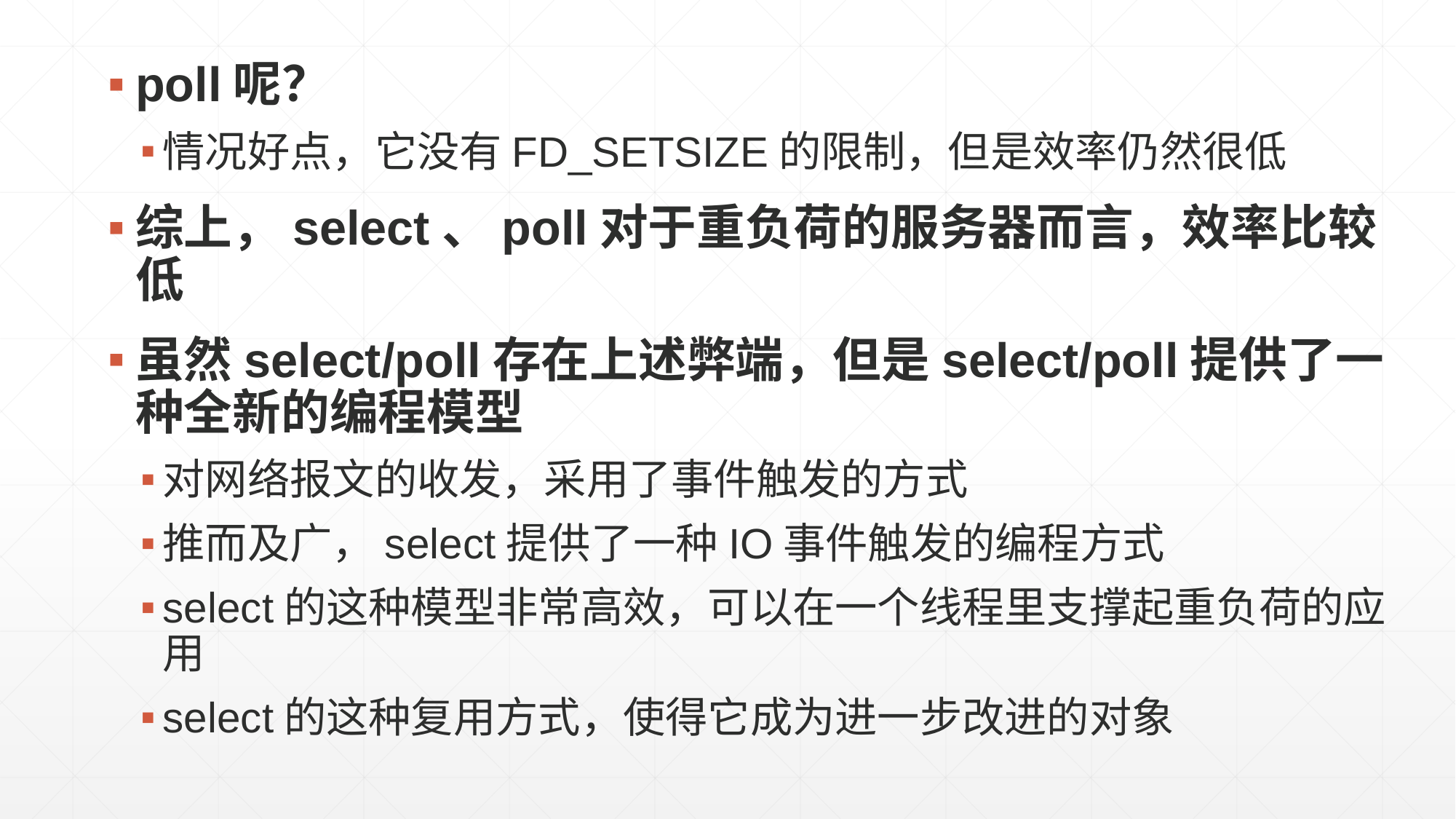

poll呢？
情况好点，它没有FD_SETSIZE的限制，但是效率仍然很低
综上，select、poll对于重负荷的服务器而言，效率比较低
虽然select/poll存在上述弊端，但是select/poll提供了一种全新的编程模型
对网络报文的收发，采用了事件触发的方式
推而及广，select提供了一种IO事件触发的编程方式
select的这种模型非常高效，可以在一个线程里支撑起重负荷的应用
select的这种复用方式，使得它成为进一步改进的对象